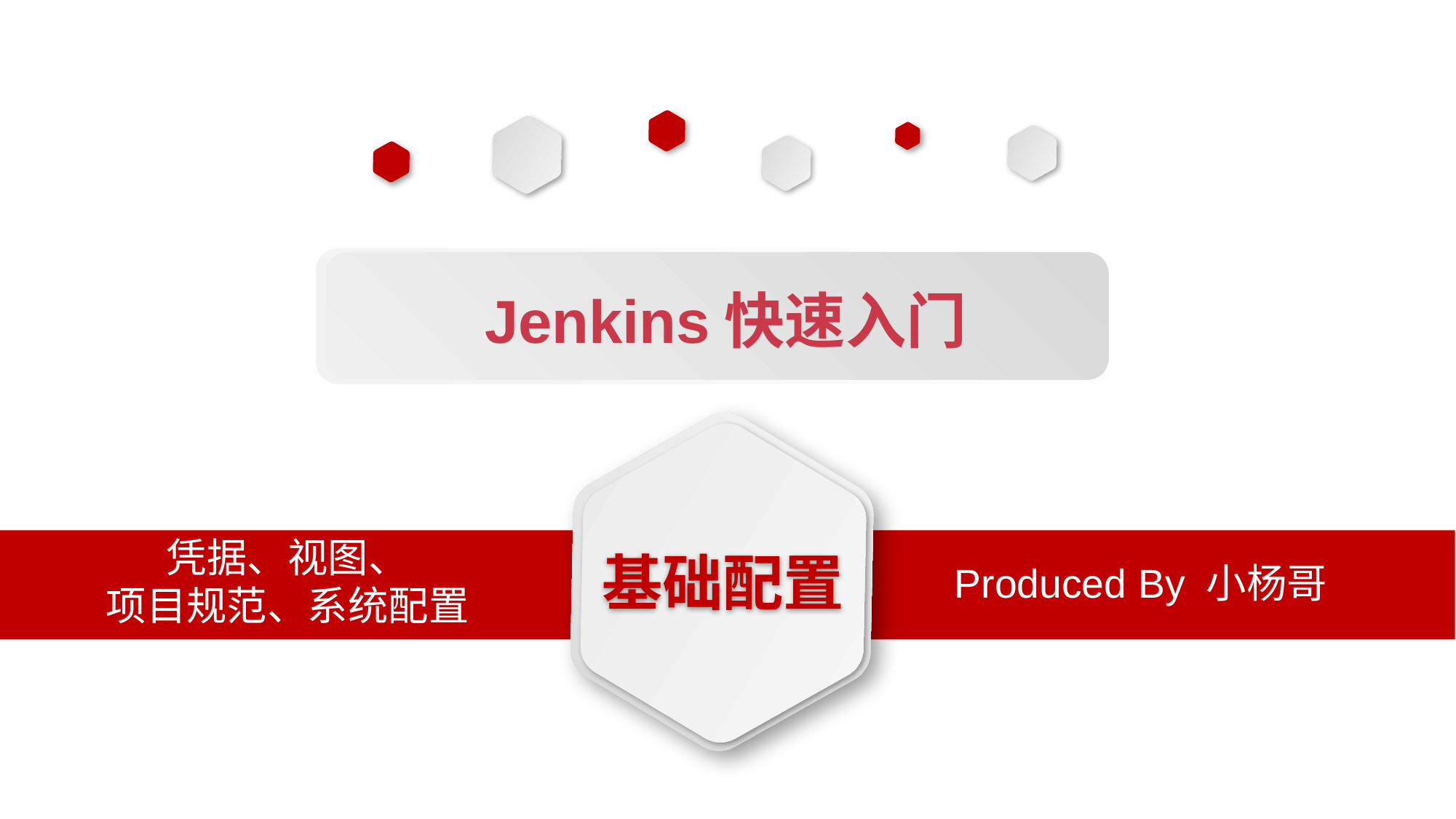

Jenkins快速入门

凭据、视图、
项目规范、系统配置

基础配置
Produced By 小杨哥